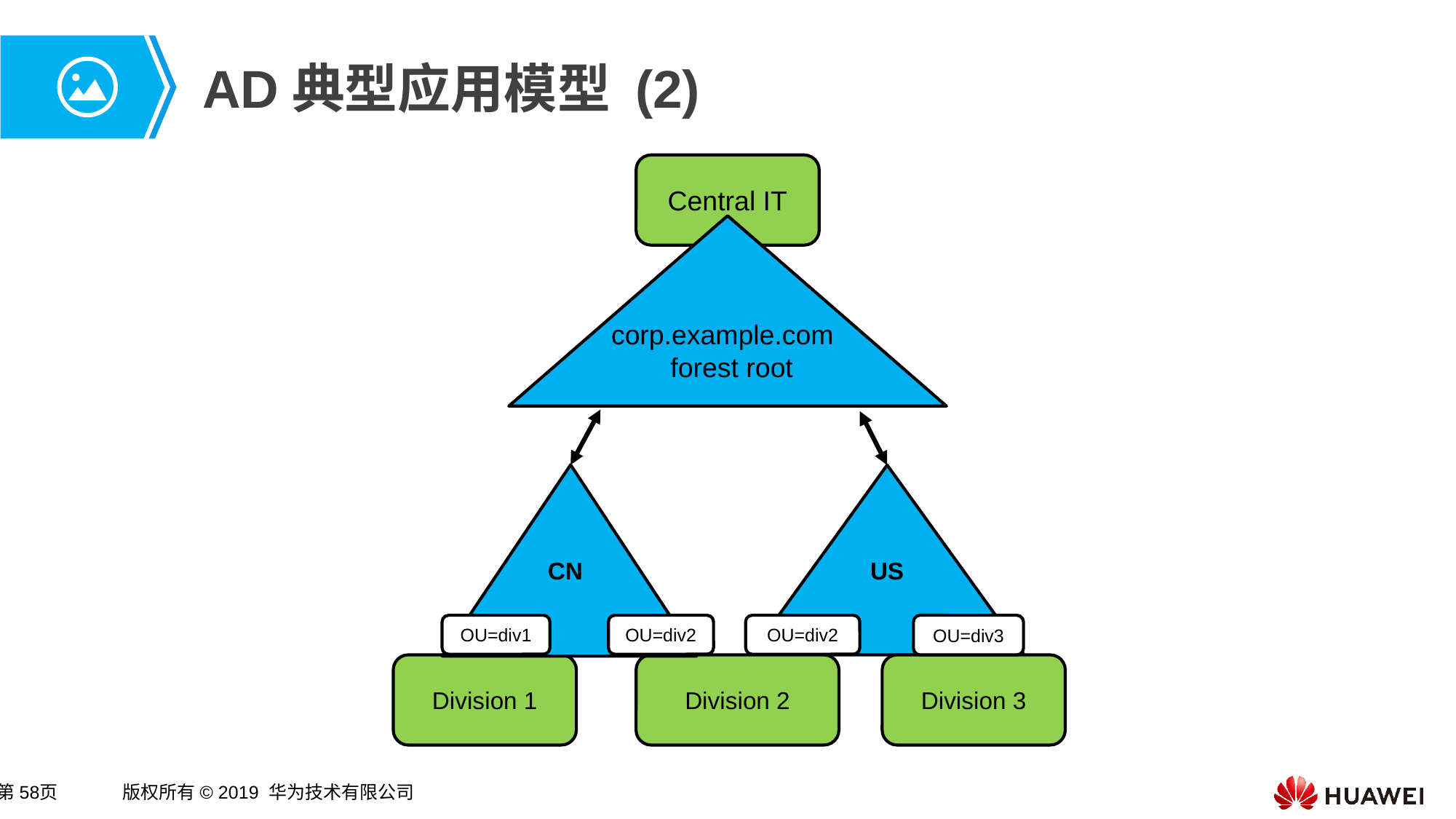

# AD典型应用模型 (2)
Central IT

corp.example.com
forest root

CN
US
OU=div1
OU=div2
OU=div2
OU=div3
Division 1
Division 2
Division 3